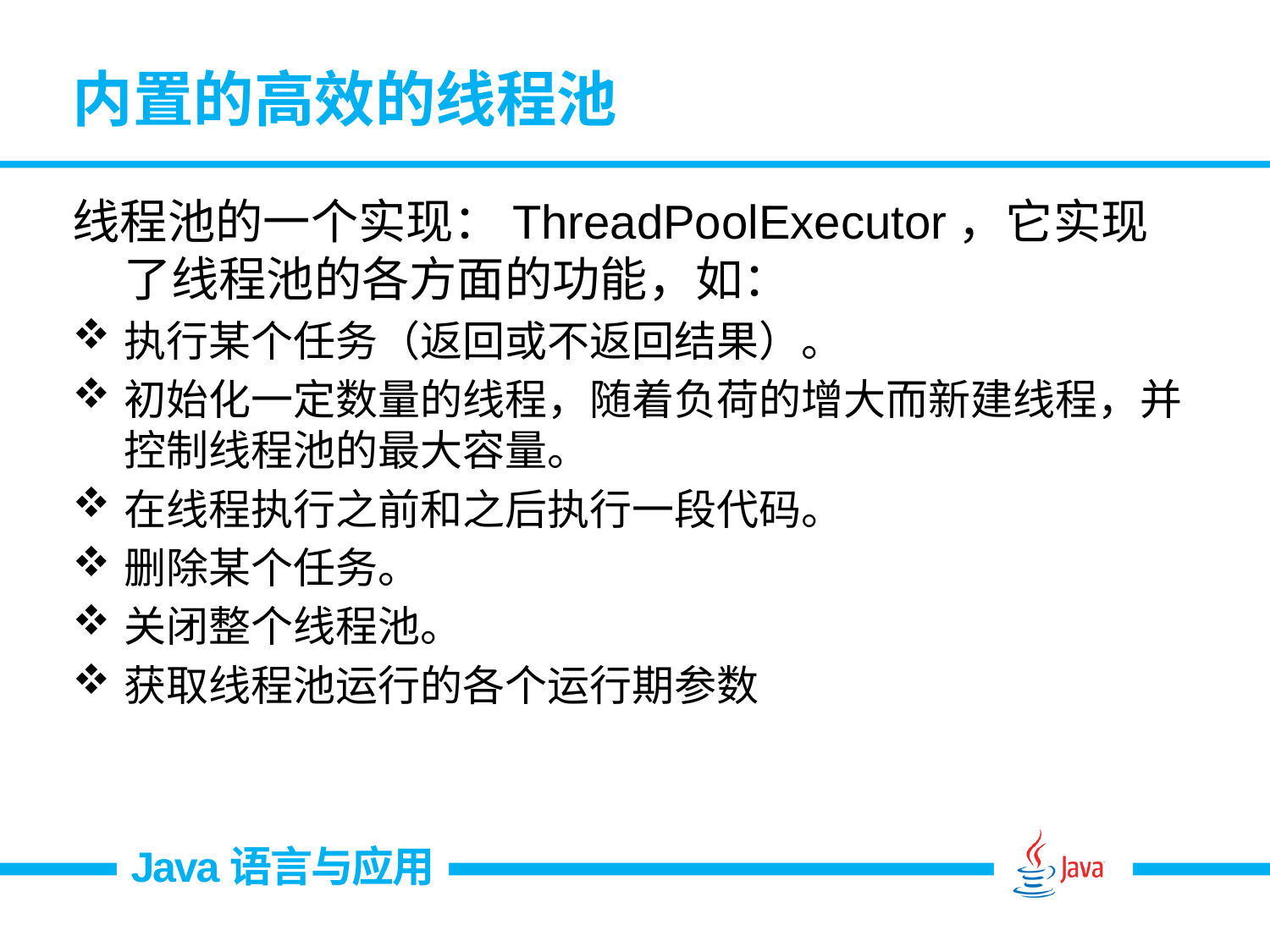

# 内置的高效的线程池
线程池的一个实现：ThreadPoolExecutor，它实现了线程池的各方面的功能，如：
执行某个任务（返回或不返回结果）。
初始化一定数量的线程，随着负荷的增大而新建线程，并控制线程池的最大容量。
在线程执行之前和之后执行一段代码。
删除某个任务。
关闭整个线程池。
获取线程池运行的各个运行期参数